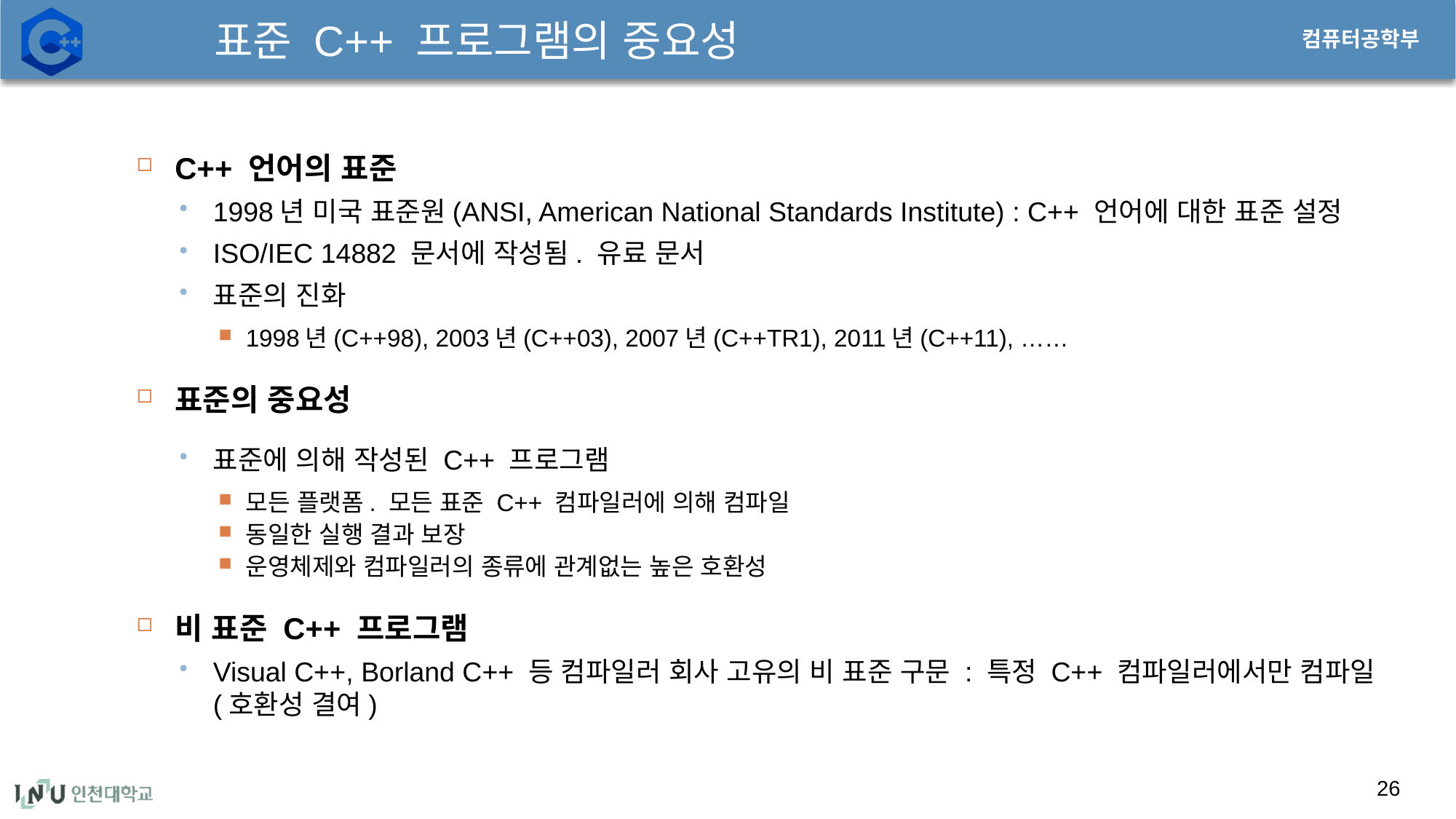

# 표준 C++ 프로그램의 중요성
C++ 언어의 표준
1998년 미국 표준원(ANSI, American National Standards Institute) : C++ 언어에 대한 표준 설정
ISO/IEC 14882 문서에 작성됨. 유료 문서
표준의 진화
1998년(C++98), 2003년(C++03), 2007년(C++TR1), 2011년(C++11), ……
표준의 중요성
표준에 의해 작성된 C++ 프로그램
모든 플랫폼. 모든 표준 C++ 컴파일러에 의해 컴파일
동일한 실행 결과 보장
운영체제와 컴파일러의 종류에 관계없는 높은 호환성
비 표준 C++ 프로그램
Visual C++, Borland C++ 등 컴파일러 회사 고유의 비 표준 구문 : 특정 C++ 컴파일러에서만 컴파일 (호환성 결여)